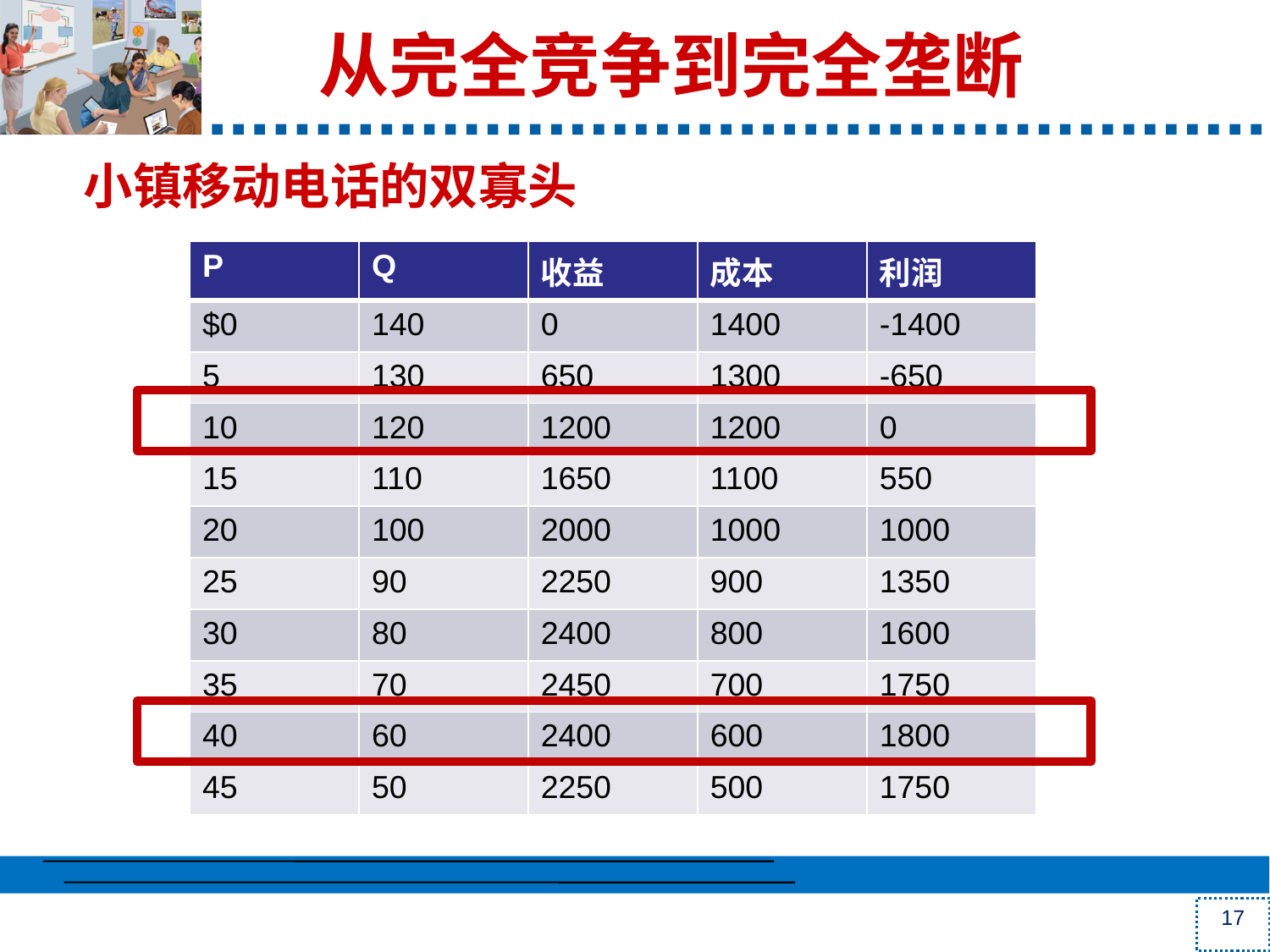

# 从完全竞争到完全垄断

小镇移动电话的双寡头
| P | Q | 收益 | 成本 | 利润 |
| --- | --- | --- | --- | --- |
| $0 | 140 | 0 | 1400 | -1400 |
| 5 | 130 | 650 | 1300 | -650 |
| 10 | 120 | 1200 | 1200 | 0 |
| 15 | 110 | 1650 | 1100 | 550 |
| 20 | 100 | 2000 | 1000 | 1000 |
| 25 | 90 | 2250 | 900 | 1350 |
| 30 | 80 | 2400 | 800 | 1600 |
| 35 | 70 | 2450 | 700 | 1750 |
| 40 | 60 | 2400 | 600 | 1800 |
| 45 | 50 | 2250 | 500 | 1750 |

17